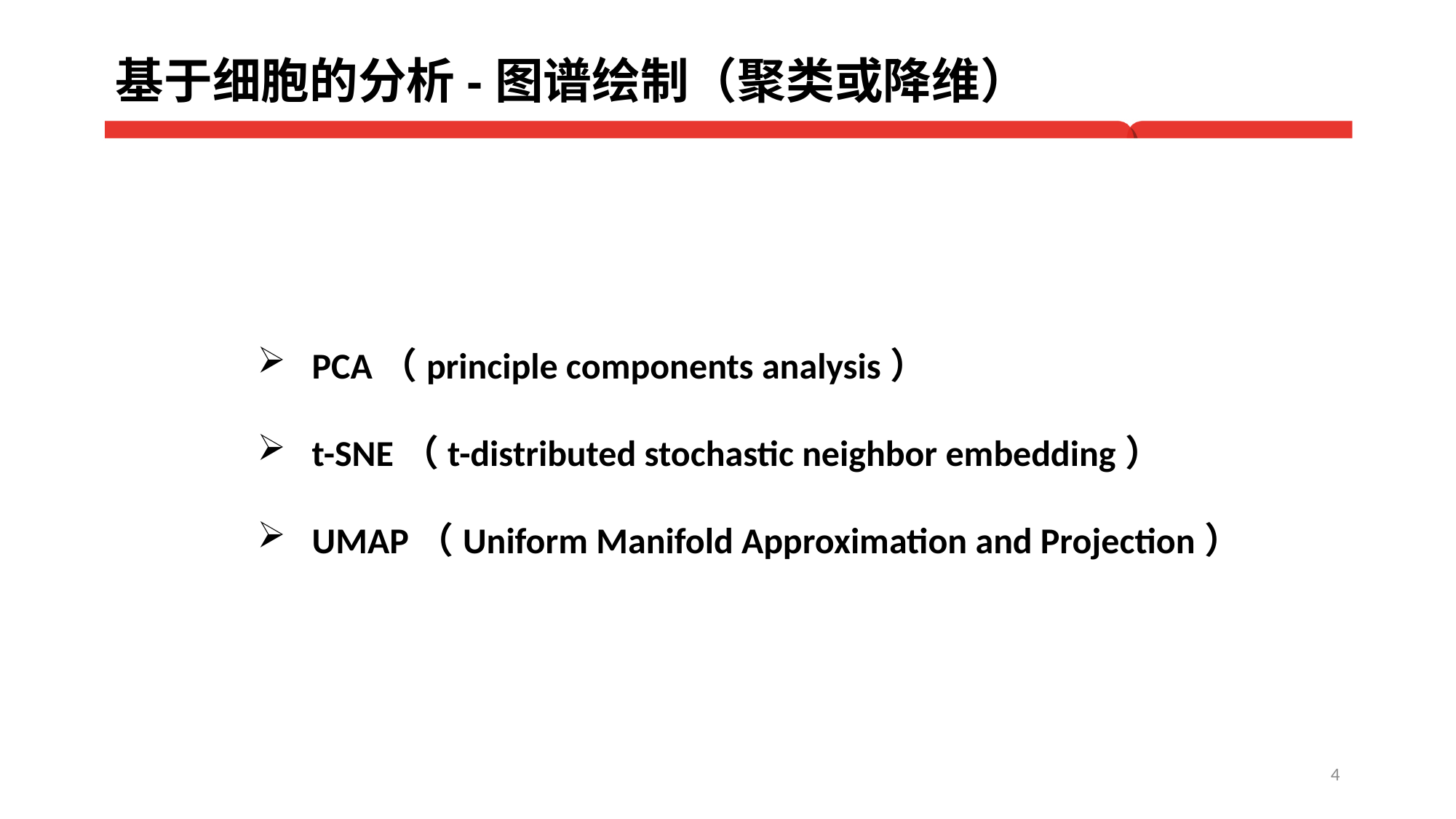

# 基于细胞的分析-图谱绘制（聚类或降维）
PCA（principle components analysis）
t-SNE（t-distributed stochastic neighbor embedding）
UMAP（Uniform Manifold Approximation and Projection）
4